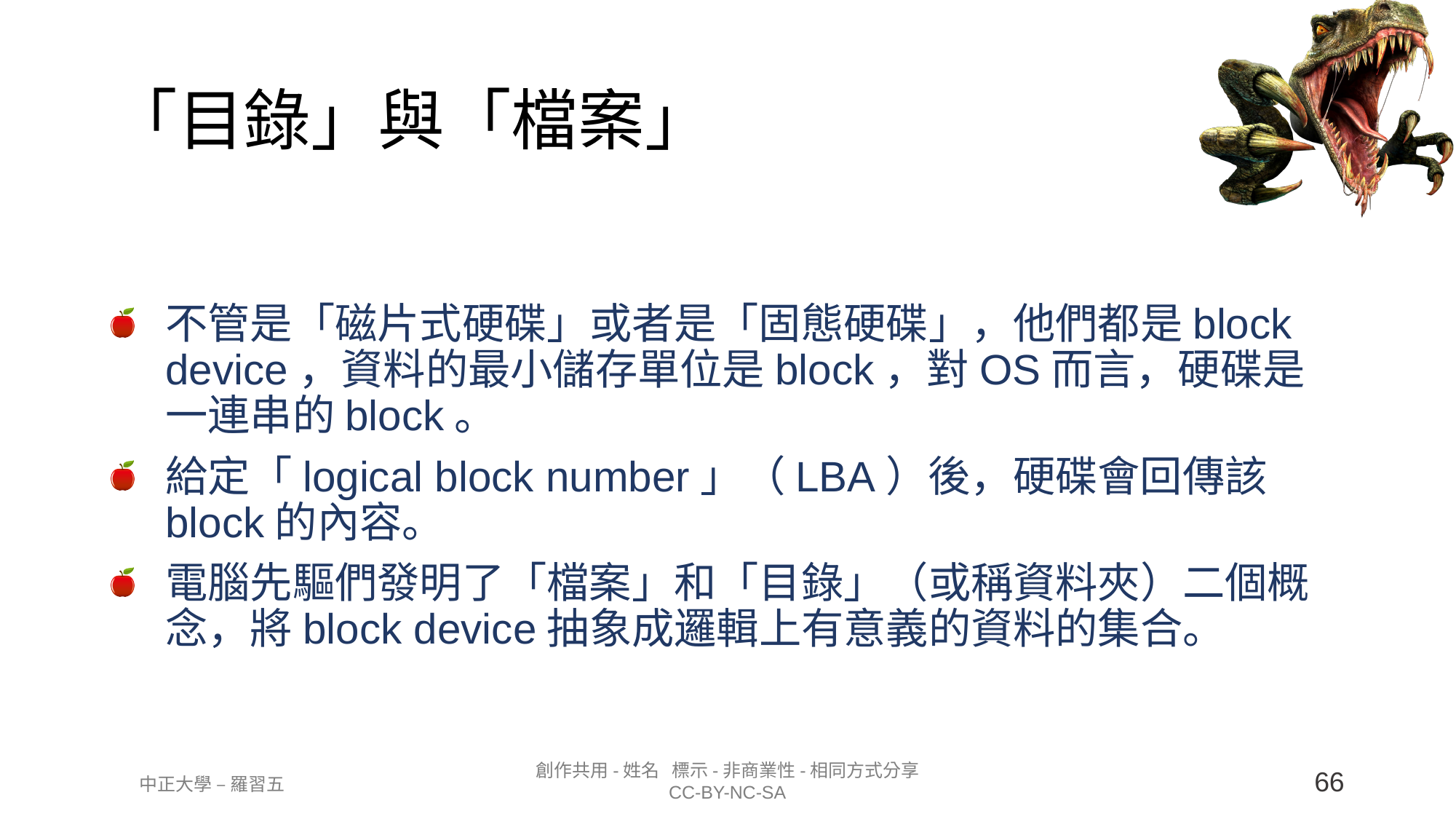

# 「目錄」與「檔案」
不管是「磁片式硬碟」或者是「固態硬碟」，他們都是block device，資料的最小儲存單位是block，對OS而言，硬碟是一連串的block。
給定「logical block number」（LBA）後，硬碟會回傳該block的內容。
電腦先驅們發明了「檔案」和「目錄」（或稱資料夾）二個概念，將block device抽象成邏輯上有意義的資料的集合。